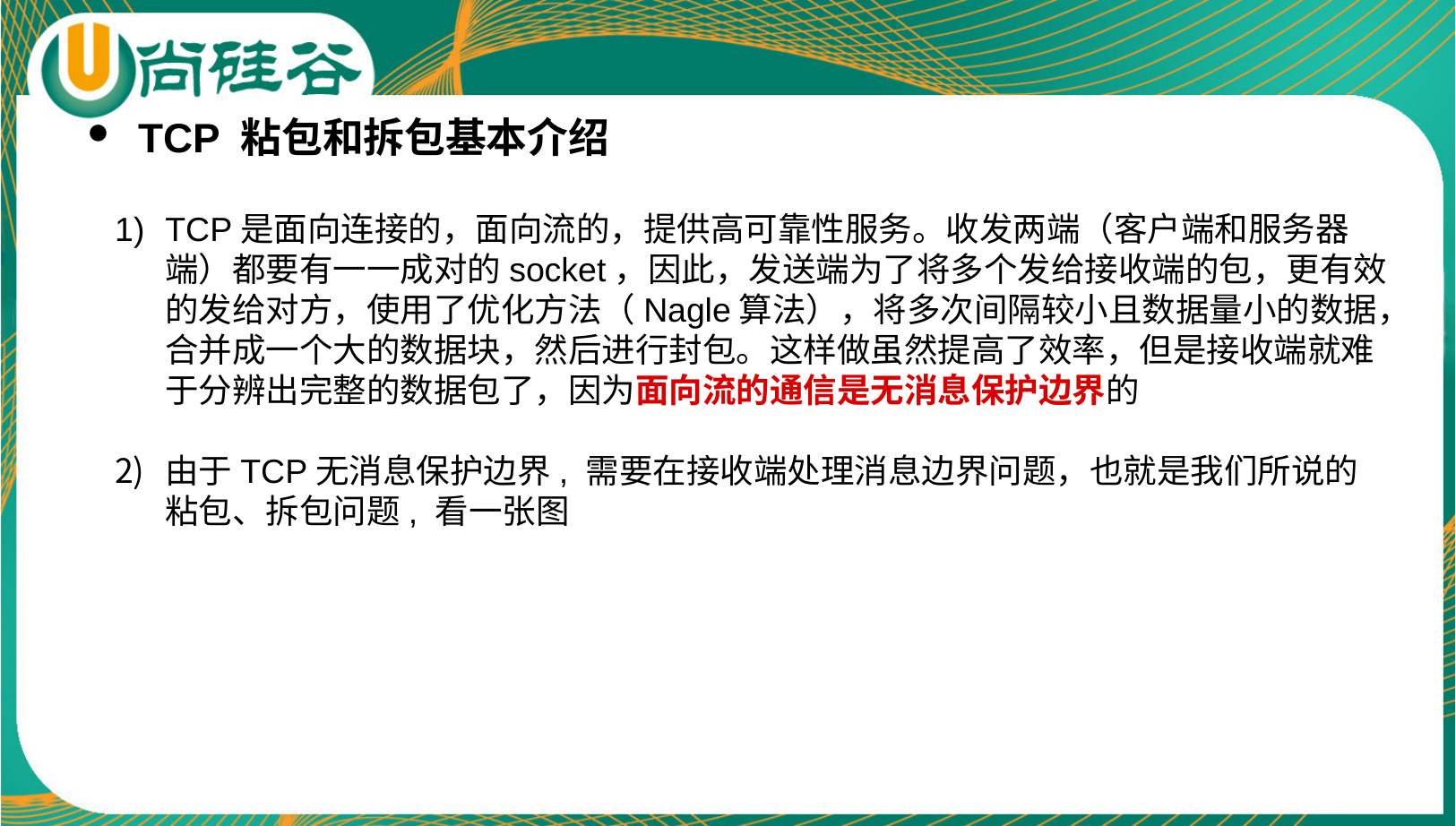

TCP 粘包和拆包基本介绍
TCP是面向连接的，面向流的，提供高可靠性服务。收发两端（客户端和服务器端）都要有一一成对的socket，因此，发送端为了将多个发给接收端的包，更有效的发给对方，使用了优化方法（Nagle算法），将多次间隔较小且数据量小的数据，合并成一个大的数据块，然后进行封包。这样做虽然提高了效率，但是接收端就难于分辨出完整的数据包了，因为面向流的通信是无消息保护边界的

由于TCP无消息保护边界, 需要在接收端处理消息边界问题，也就是我们所说的粘包、拆包问题, 看一张图